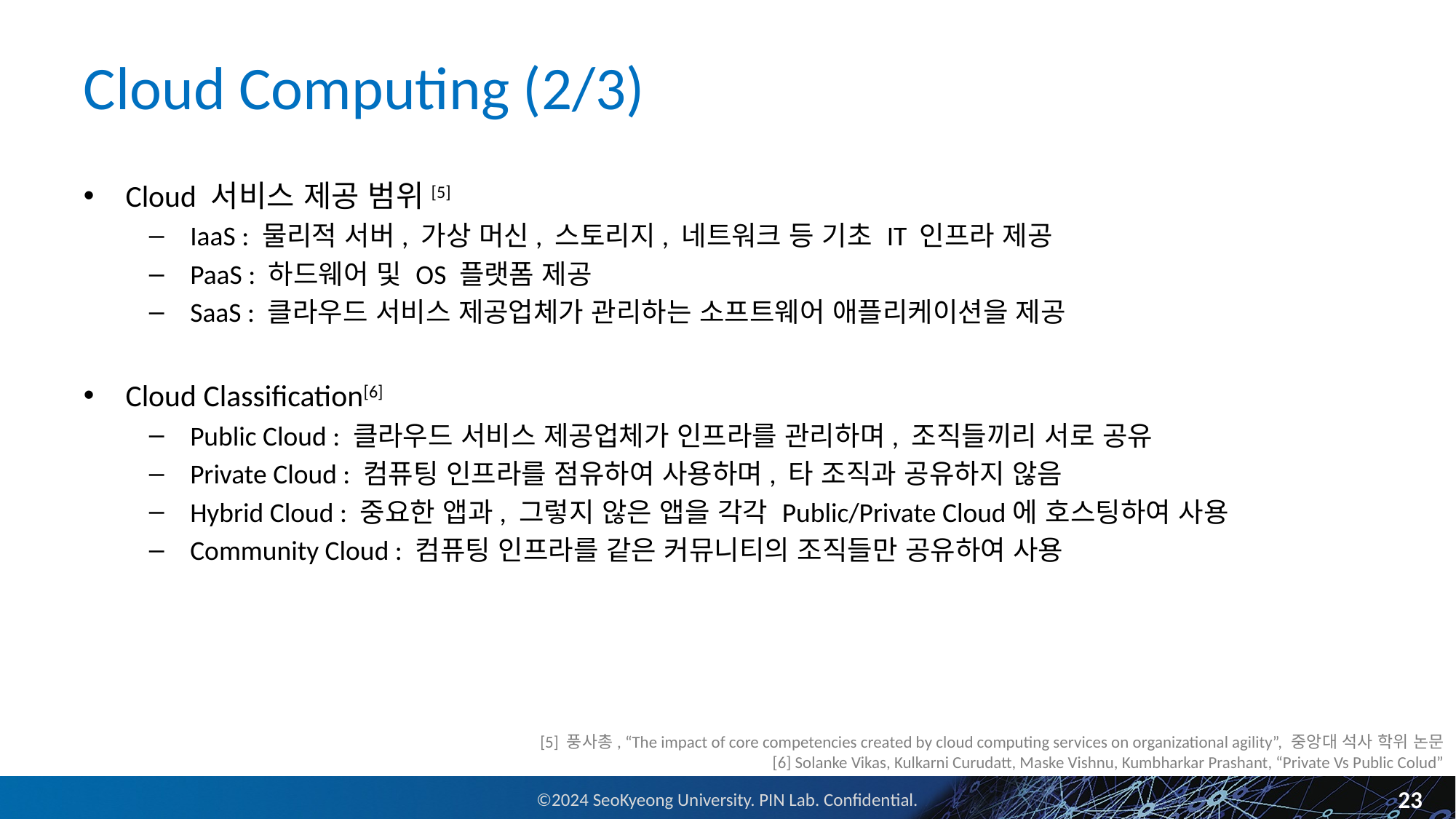

# Cloud Computing (2/3)
Cloud 서비스 제공 범위[5]
IaaS : 물리적 서버, 가상 머신, 스토리지, 네트워크 등 기초 IT 인프라 제공
PaaS : 하드웨어 및 OS 플랫폼 제공
SaaS : 클라우드 서비스 제공업체가 관리하는 소프트웨어 애플리케이션을 제공

Cloud Classification[6]
Public Cloud : 클라우드 서비스 제공업체가 인프라를 관리하며, 조직들끼리 서로 공유
Private Cloud : 컴퓨팅 인프라를 점유하여 사용하며, 타 조직과 공유하지 않음
Hybrid Cloud : 중요한 앱과, 그렇지 않은 앱을 각각 Public/Private Cloud에 호스팅하여 사용
Community Cloud : 컴퓨팅 인프라를 같은 커뮤니티의 조직들만 공유하여 사용
[5] 풍사총, “The impact of core competencies created by cloud computing services on organizational agility”, 중앙대 석사 학위 논문
[6] Solanke Vikas, Kulkarni Curudatt, Maske Vishnu, Kumbharkar Prashant, “Private Vs Public Colud”
23